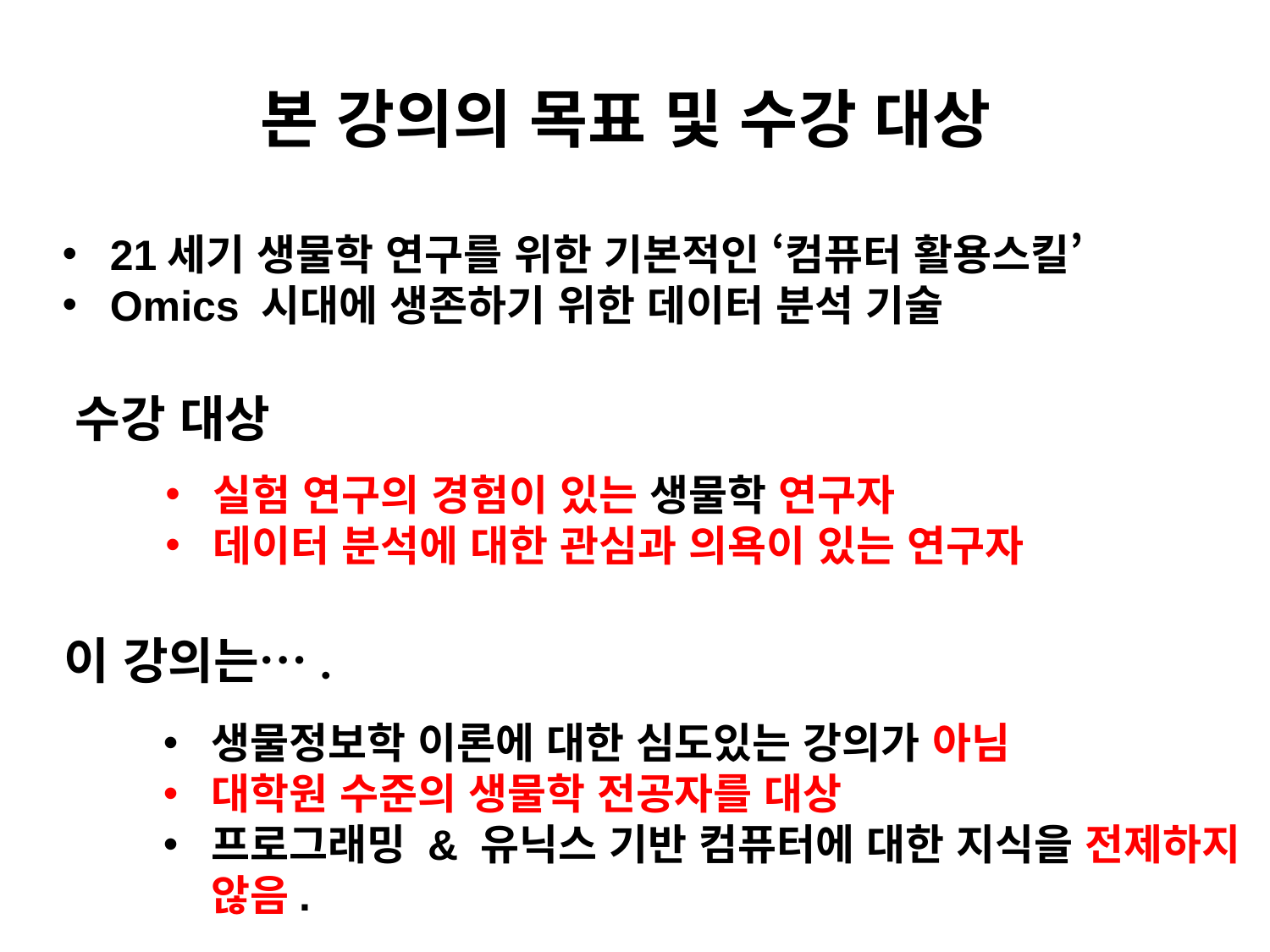

# 본 강의의 목표 및 수강 대상
21세기 생물학 연구를 위한 기본적인 ‘컴퓨터 활용스킬’
Omics 시대에 생존하기 위한 데이터 분석 기술

수강 대상
실험 연구의 경험이 있는 생물학 연구자
데이터 분석에 대한 관심과 의욕이 있는 연구자

이 강의는….
생물정보학 이론에 대한 심도있는 강의가 아님
대학원 수준의 생물학 전공자를 대상
프로그래밍 & 유닉스 기반 컴퓨터에 대한 지식을 전제하지 않음.